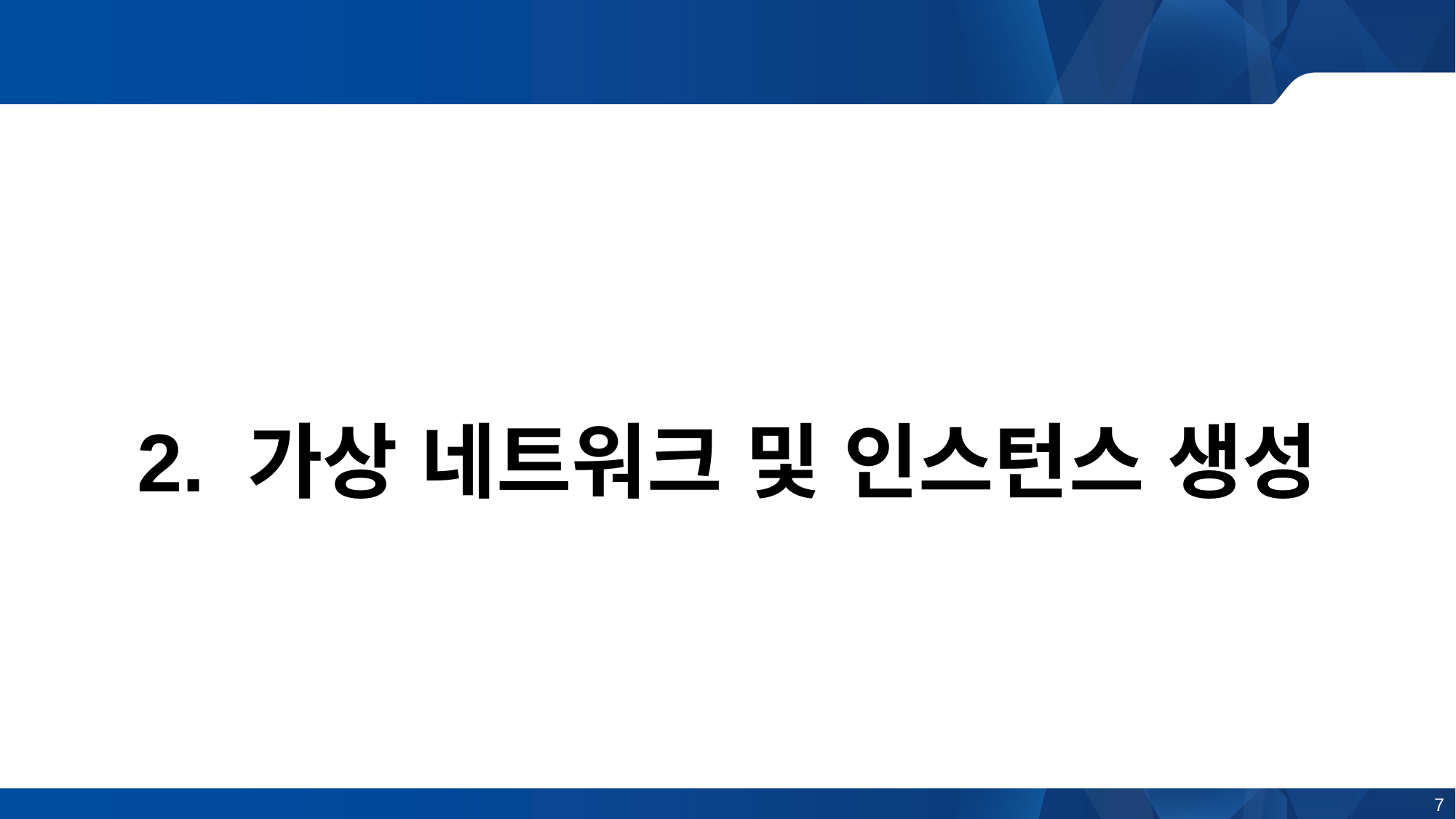

# 2. 가상 네트워크 및 인스턴스 생성
7